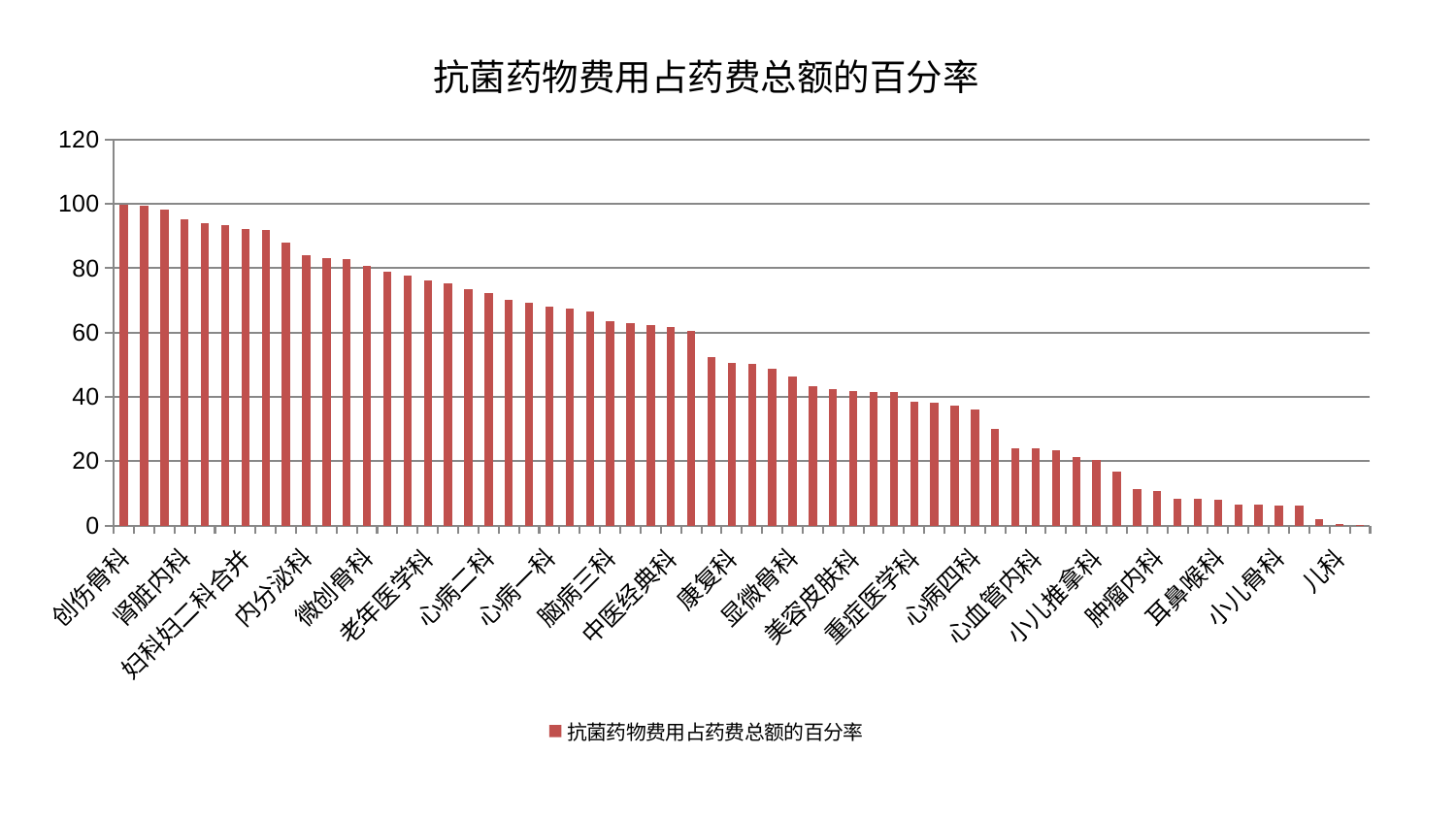

### Chart: 抗菌药物费用占药费总额的百分率

| Category | 抗菌药物费用占药费总额的百分率 |
|---|---|
| 创伤骨科 | 99.86905557468478 |
| 脾胃病科 | 99.42913684388945 |
| 东区肾病科 | 98.08423177087906 |
| 肾脏内科 | 95.20586491145345 |
| 推拿科 | 94.04932523077971 |
| 风湿病科 | 93.31342207002247 |
| 妇科妇二科合并 | 92.31379274332399 |
| 口腔科 | 91.85550082125016 |
| 周围血管科 | 87.87065355837275 |
| 内分泌科 | 84.14320196334553 |
| 脑病二科 | 83.30712996837669 |
| 神经外科 | 82.75231787161556 |
| 微创骨科 | 80.84286192716526 |
| 骨科 | 78.90339326065225 |
| 脊柱骨科 | 77.71229545362624 |
| 老年医学科 | 76.12330067141029 |
| 妇科 | 75.18595929636953 |
| 胸外科 | 73.53213348616698 |
| 心病二科 | 72.2533978421089 |
| 心病三科 | 70.29598440554057 |
| 呼吸内科 | 69.24523263362843 |
| 心病一科 | 68.06516205848558 |
| 东区重症医学科 | 67.47073480507852 |
| 脾胃科消化科合并 | 66.63688100764209 |
| 脑病三科 | 63.40948739916692 |
| 肾病科 | 62.93276002466237 |
| 针灸科 | 62.375412548194056 |
| 中医经典科 | 61.659215744174524 |
| 神经内科 | 60.555820755502765 |
| 身心医学科 | 52.385926314650845 |
| 康复科 | 50.626838033830104 |
| 血液科 | 50.114370581529386 |
| 消化内科 | 48.832290254221114 |
| 显微骨科 | 46.368202775568214 |
| 治未病中心 | 43.35942608096202 |
| 产科 | 42.41478281578486 |
| 美容皮肤科 | 41.853033592398646 |
| 男科 | 41.48484008384514 |
| 关节骨科 | 41.38623597755502 |
| 重症医学科 | 38.37092674998688 |
| 肝病科 | 38.06605007471446 |
| 眼科 | 37.331553626714474 |
| 心病四科 | 36.109958450606825 |
| 妇二科 | 29.911836186760343 |
| 皮肤科 | 24.036910157350523 |
| 心血管内科 | 23.983876306232222 |
| 肛肠科 | 23.43771263847607 |
| 普通外科 | 21.266278172938733 |
| 小儿推拿科 | 20.492044684175003 |
| 乳腺甲状腺外科 | 16.704275583676132 |
| 泌尿外科 | 11.37047780501199 |
| 肿瘤内科 | 10.58634200292332 |
| 西区重症医学科 | 8.441151646640144 |
| 运动损伤骨科 | 8.162819991483339 |
| 耳鼻喉科 | 8.085773015151322 |
| 肝胆外科 | 6.521987554634245 |
| 中医外治中心 | 6.406950699080816 |
| 小儿骨科 | 6.061589994731409 |
| 脑病一科 | 6.041175398929255 |
| 综合内科 | 1.9087118663998925 |
| 儿科 | 0.44626720153431165 |
| 医院 | 0.0389 |
242